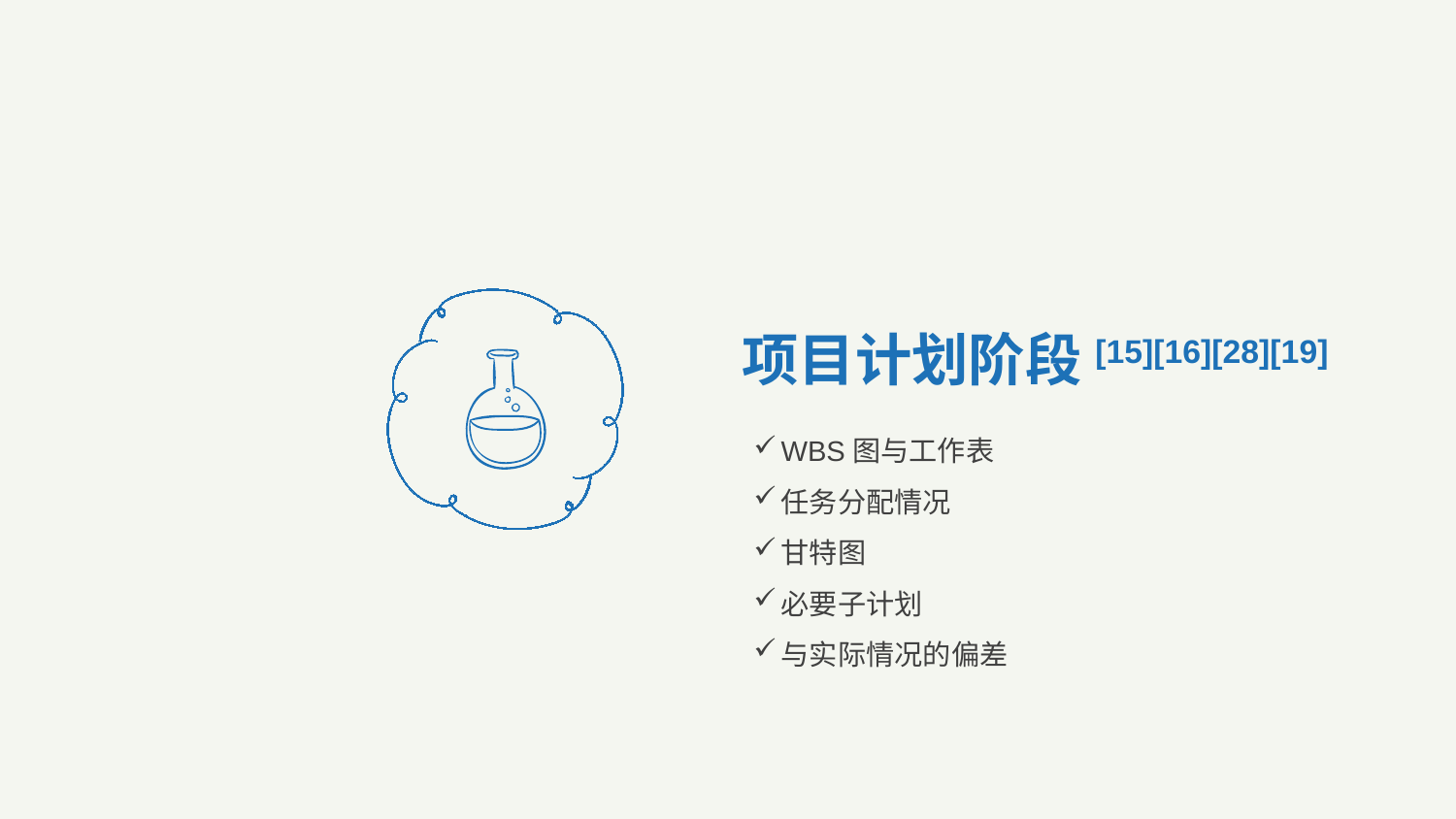

项目计划阶段[15][16][28][19]

WBS图与工作表
任务分配情况
甘特图
必要子计划
与实际情况的偏差